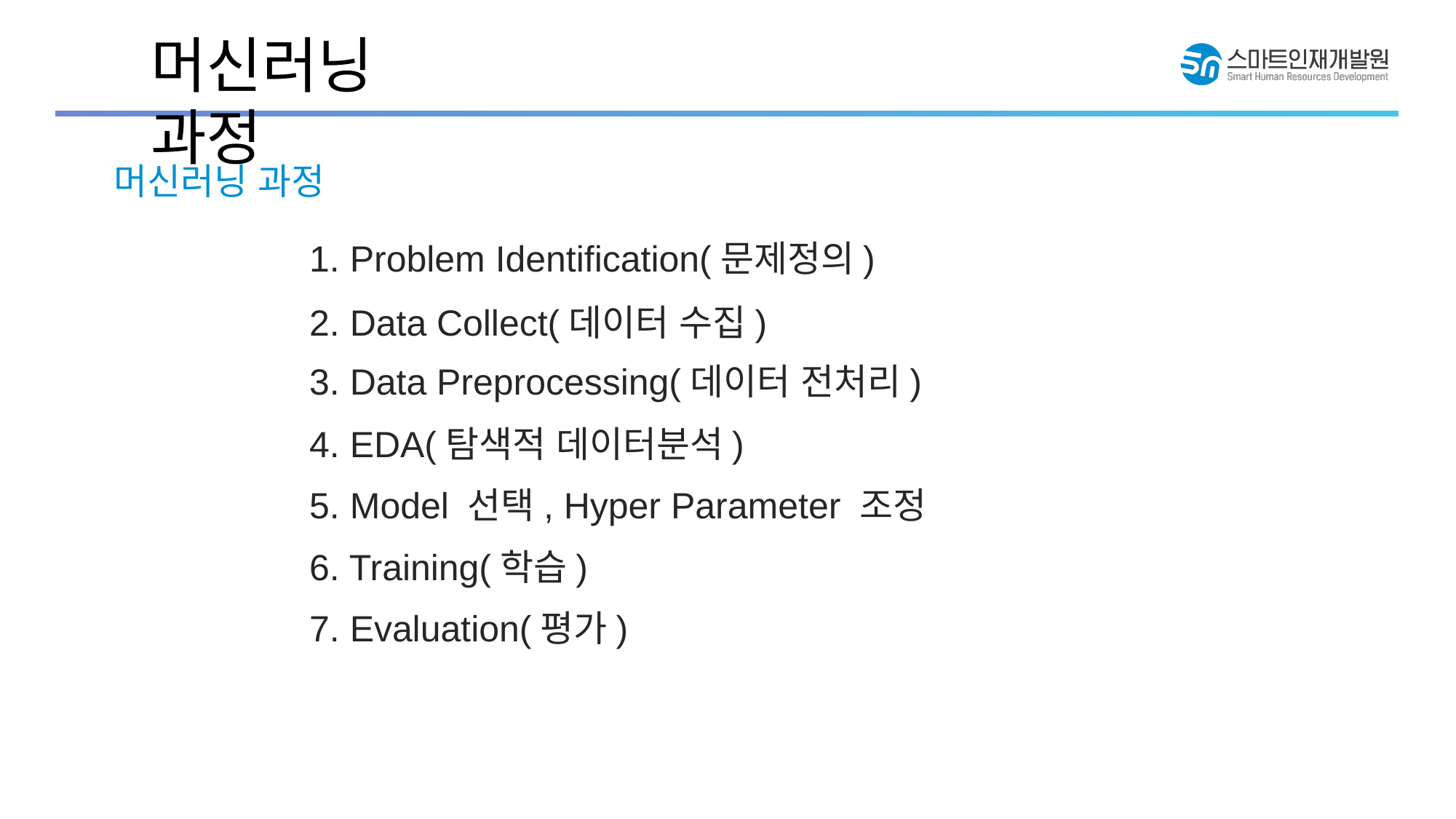

머신러닝 과정
머신러닝 과정
1. Problem Identification(문제정의)
2. Data Collect(데이터 수집)
3. Data Preprocessing(데이터 전처리)
4. EDA(탐색적 데이터분석)
5. Model 선택, Hyper Parameter 조정
6. Training(학습)
7. Evaluation(평가)